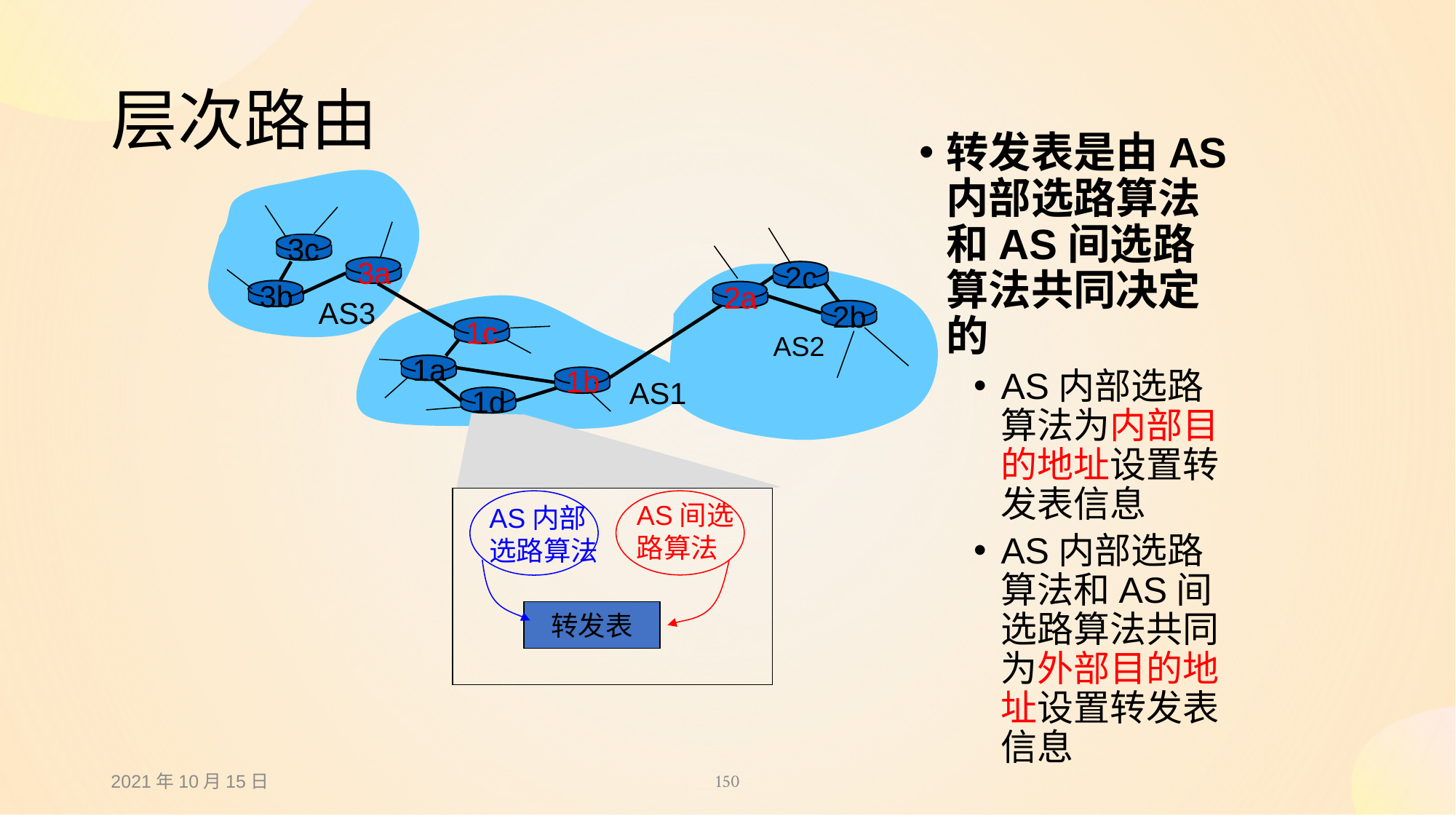

# 层次路由
转发表是由AS内部选路算法和AS间选路算法共同决定的
AS内部选路算法为内部目的地址设置转发表信息
AS内部选路算法和AS间选路算法共同为外部目的地址设置转发表信息

3c

3a
2c

3b
2a

AS3

2b

1c

AS2

1a

1b

AS1

1d

AS间选
路算法
AS内部
选路算法

转发表
2021年10月15日
150